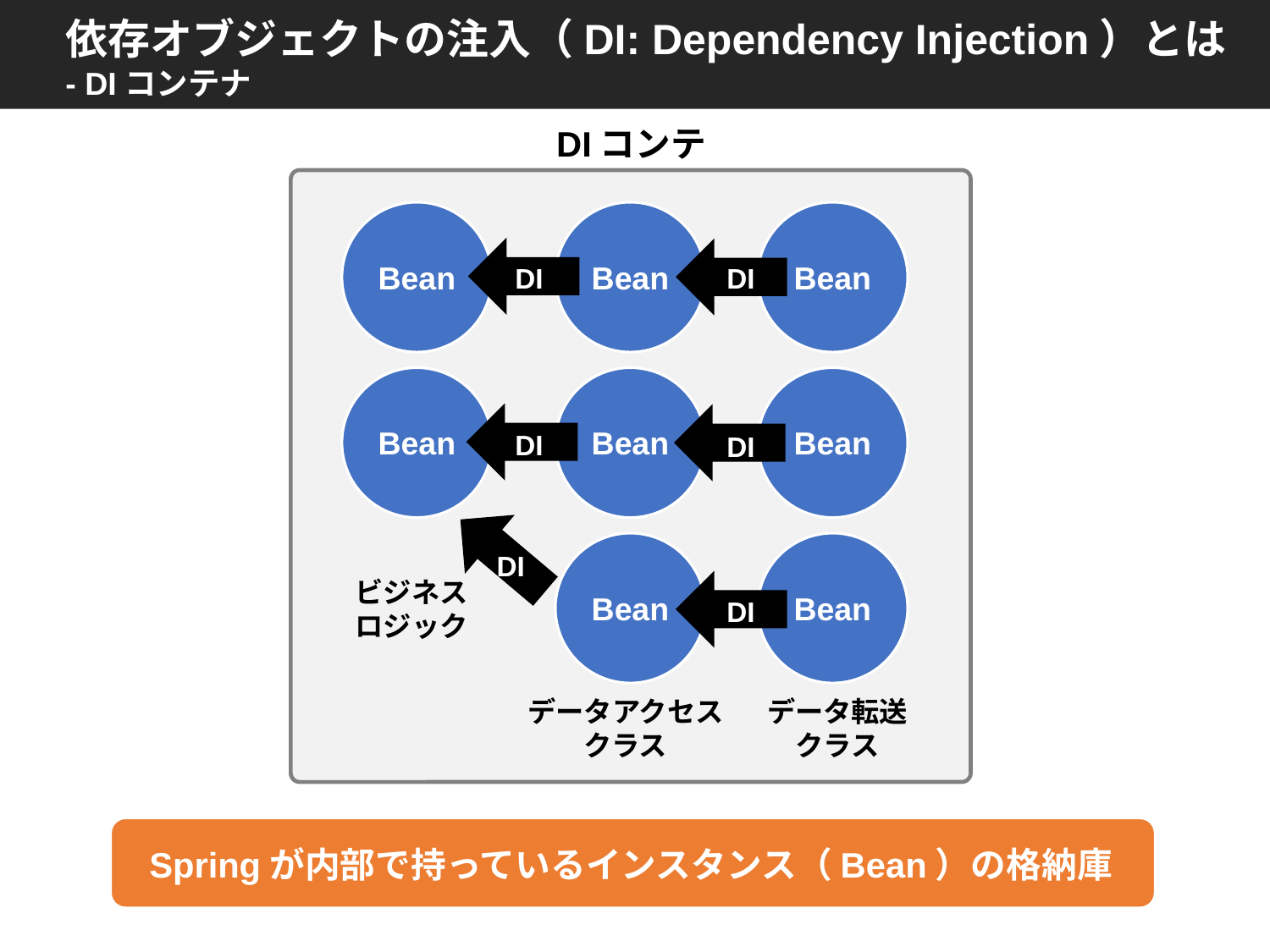

依存オブジェクトの注入（DI: Dependency Injection）とは
- DIコンテナ
DIコンテナ

Bean
Bean
Bean
DI
DI

Bean
Bean
Bean
DI
DI

DI

ビジネス
ロジック
Bean
Bean
DI
データアクセス
クラス
データ転送
クラス

Springが内部で持っているインスタンス（Bean）の格納庫